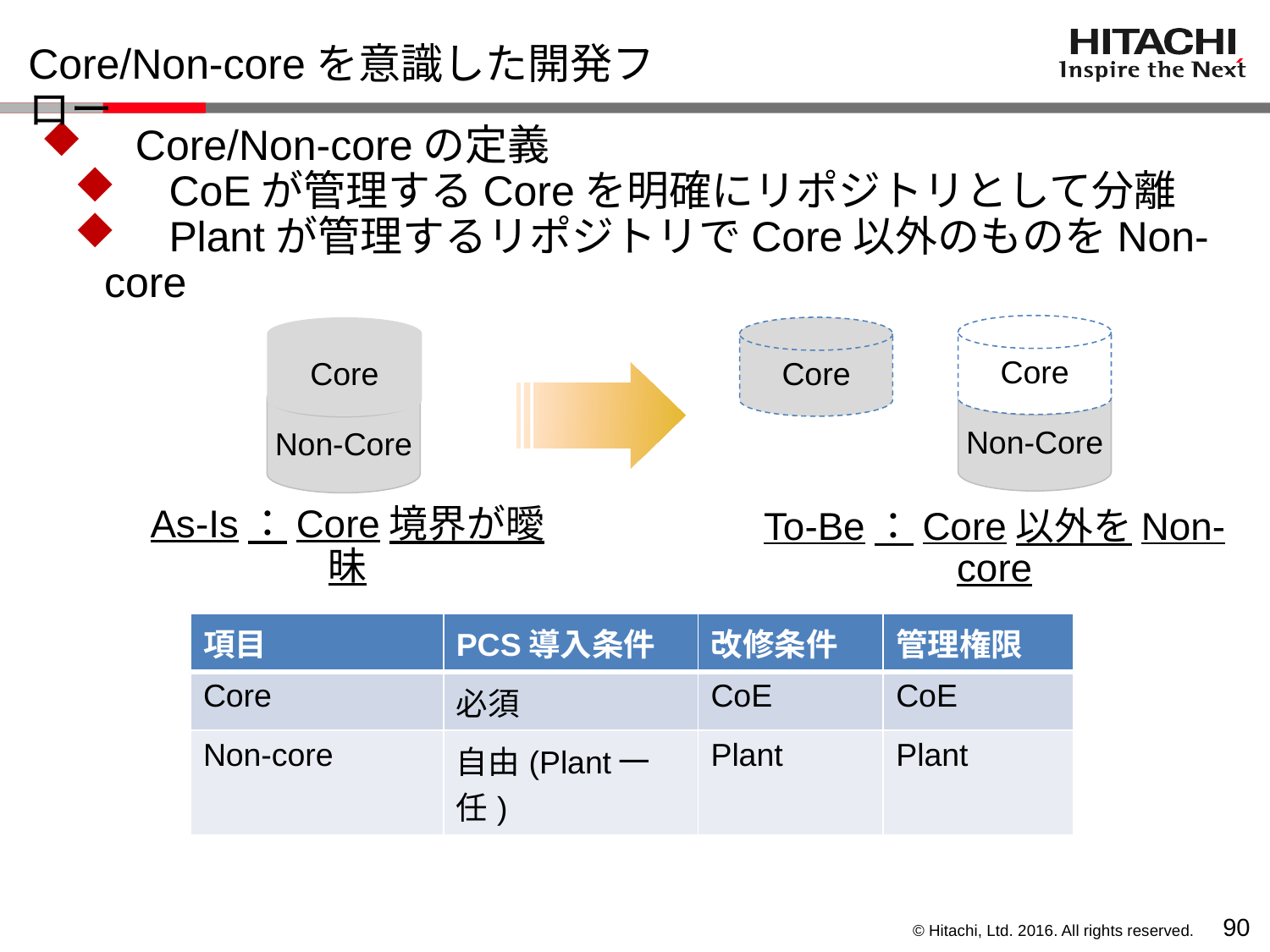

# Core/Non-coreを意識した開発フロー
　Core/Non-coreの定義
　CoEが管理するCoreを明確にリポジトリとして分離
　Plantが管理するリポジトリでCore以外のものをNon-core
Core
Core
Core

Non-Core
Non-Core
As-Is：Core境界が曖昧
To-Be：Core以外をNon-core
| 項目 | PCS導入条件 | 改修条件 | 管理権限 |
| --- | --- | --- | --- |
| Core | 必須 | CoE | CoE |
| Non-core | 自由(Plant一任) | Plant | Plant |
90